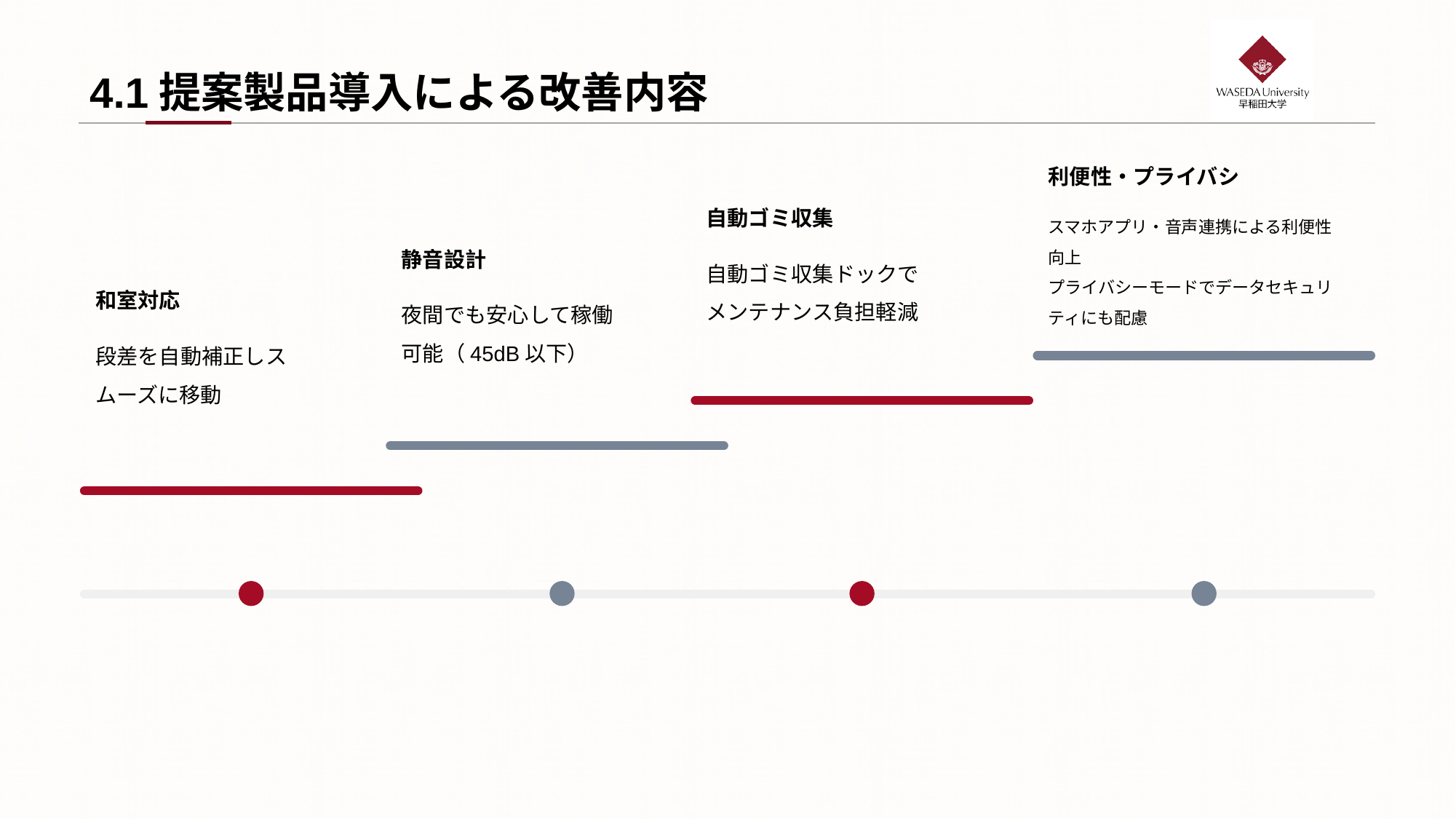

4.1提案製品導入による改善内容
利便性・プライバシ
スマホアプリ・音声連携による利便性向上
プライバシーモードでデータセキュリティにも配慮
自動ゴミ収集
自動ゴミ収集ドックでメンテナンス負担軽減
静音設計
夜間でも安心して稼働可能（45dB以下）
和室対応
段差を自動補正しスムーズに移動